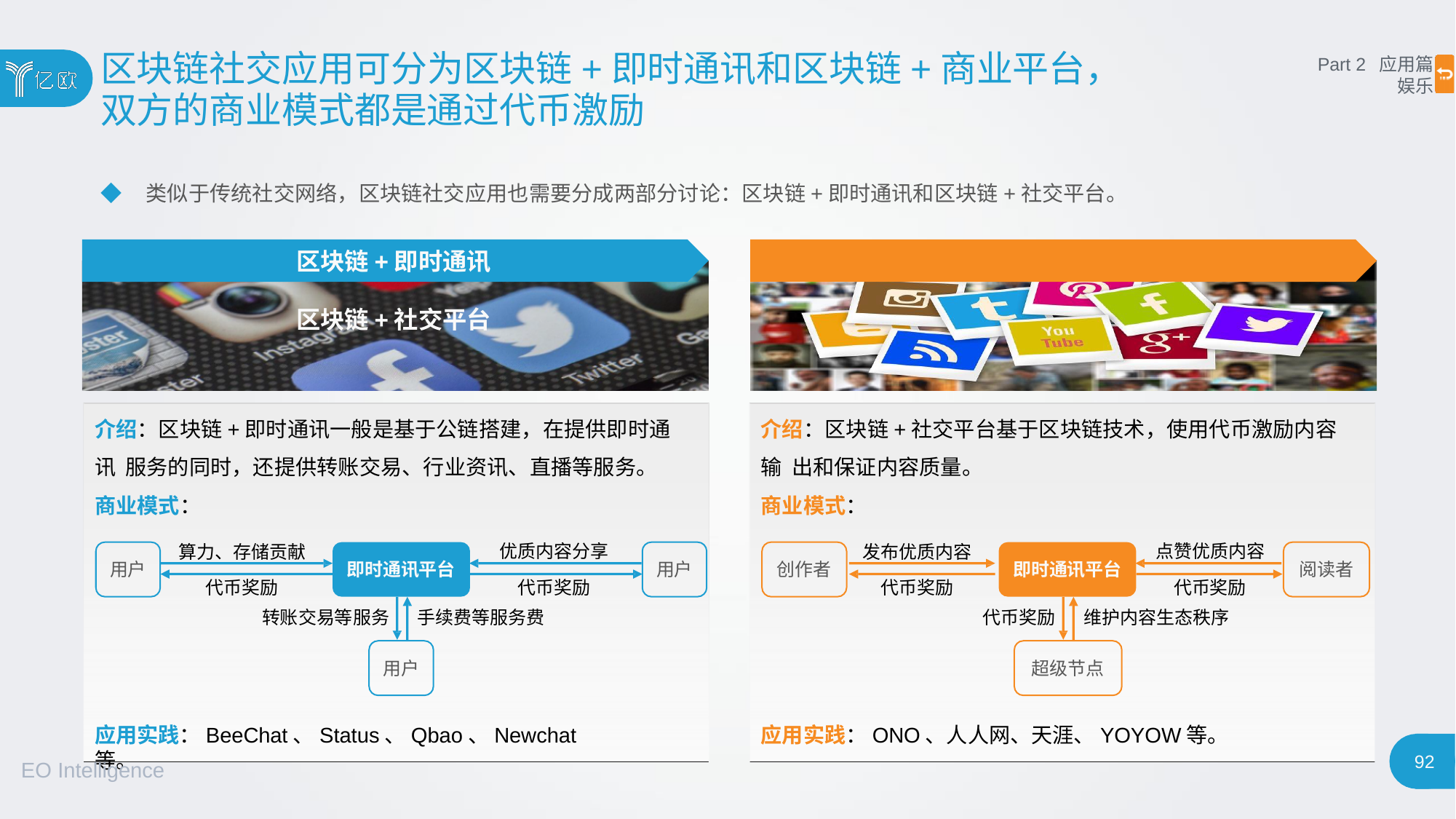

# 区块链社交应用可分为区块链+即时通讯和区块链+商业平台，
双方的商业模式都是通过代币激励
Part 2 应用篇
娱乐

◆ 类似于传统社交网络，区块链社交应用也需要分成两部分讨论：区块链+即时通讯和区块链+社交平台。

区块链+即时通讯	区块链+社交平台

介绍：区块链+即时通讯一般是基于公链搭建，在提供即时通讯  服务的同时，还提供转账交易、行业资讯、直播等服务。  商业模式：
介绍：区块链+社交平台基于区块链技术，使用代币激励内容输  出和保证内容质量。
商业模式：
优质内容分享
代币奖励
点赞优质内容
代币奖励
算力、存储贡献
代币奖励
发布优质内容
代币奖励

用户
即时通讯平台
用户
创作者
即时通讯平台
阅读者

转账交易等服务
代币奖励
手续费等服务费
维护内容生态秩序

用户
超级节点
应用实践：BeeChat、Status、Qbao、Newchat等。
应用实践：ONO、人人网、天涯、YOYOW等。
92
EO Intelligence